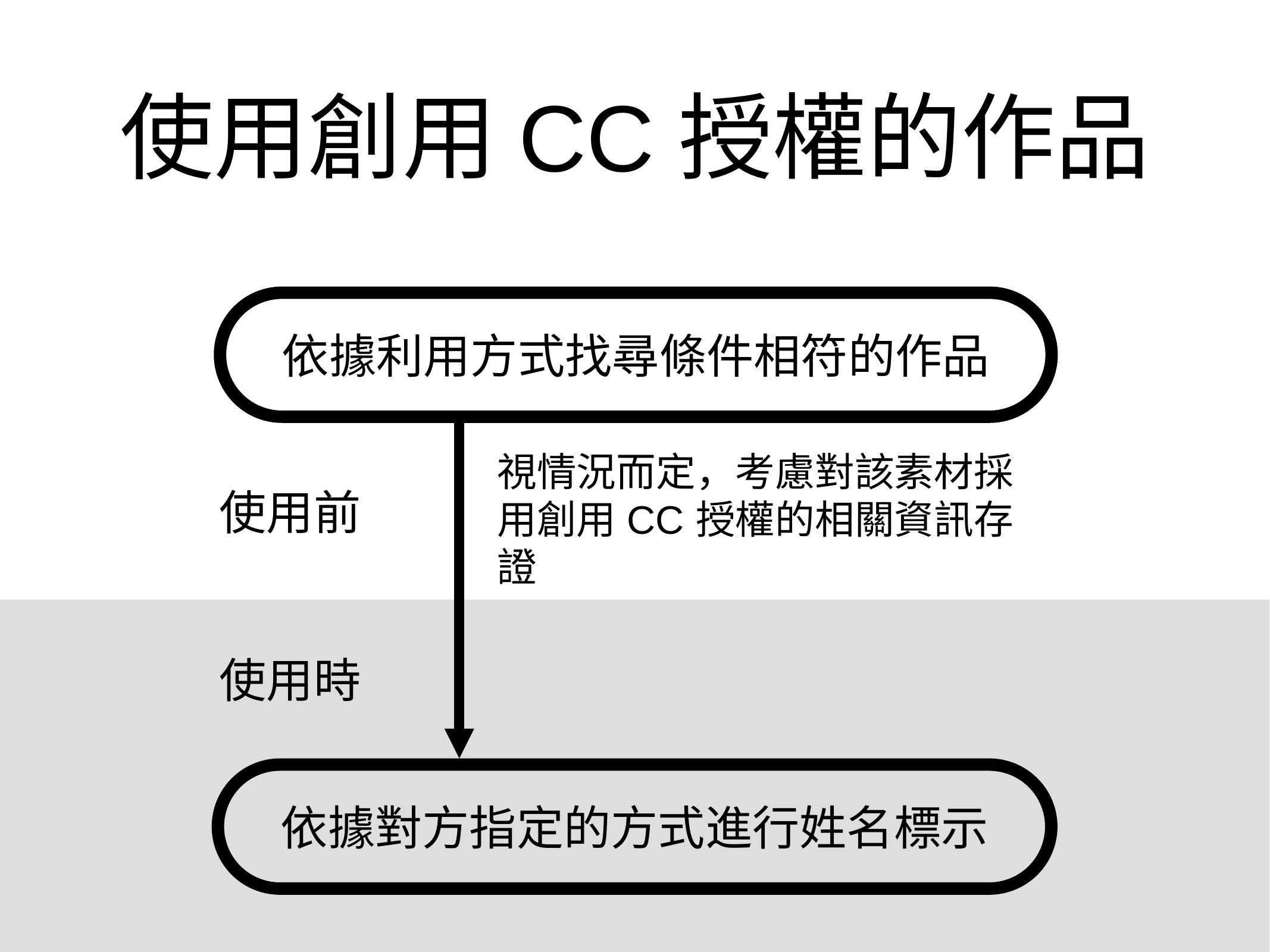

# 使用創用 CC 授權的作品
依據利用方式找尋條件相符的作品

視情況而定，考慮對該素材採用創用 CC 授權的相關資訊存證
使用前

使用時
依據對方指定的方式進行姓名標示